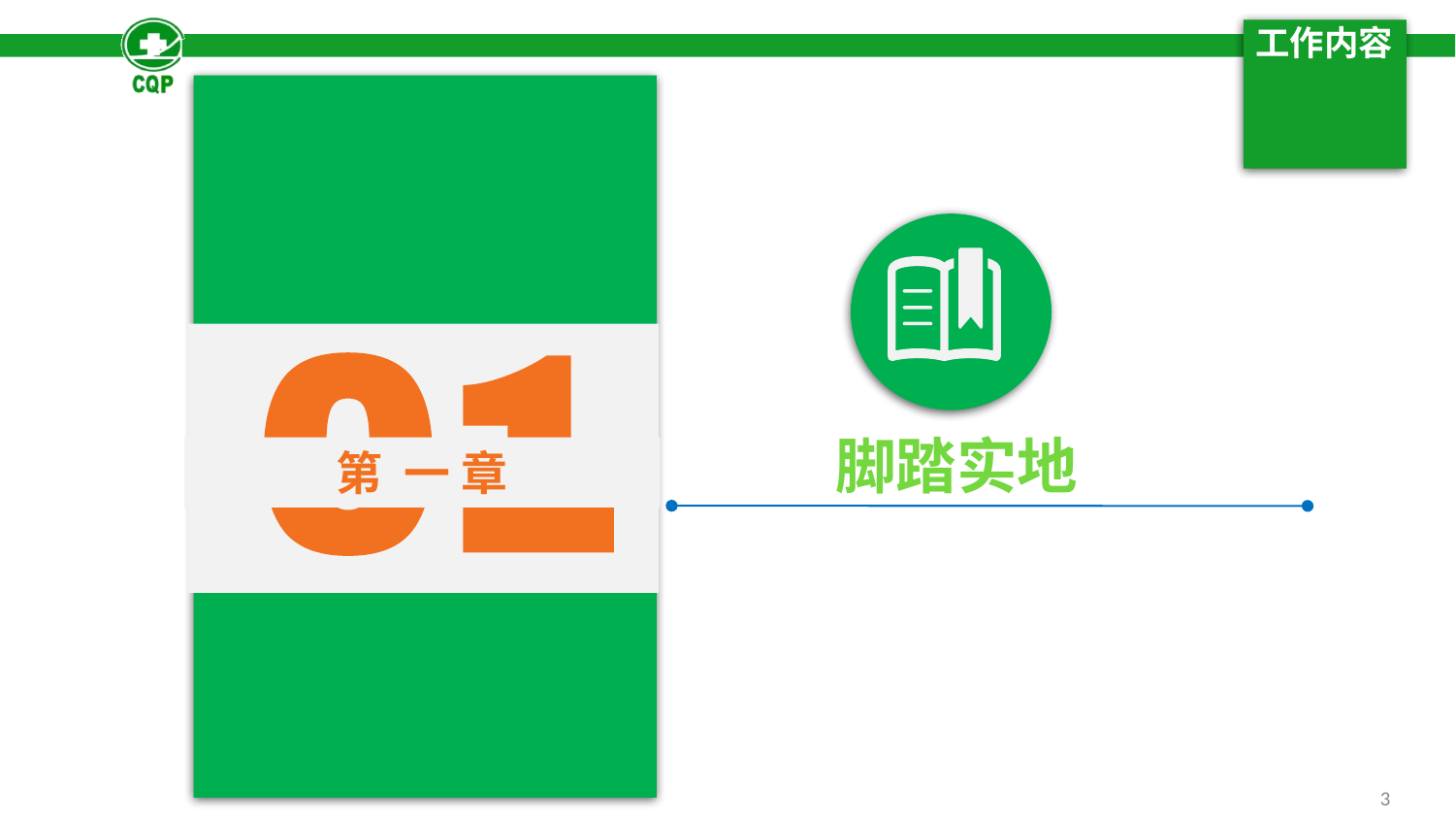

# 工作内容

01
第  一 章

脚踏实地

3